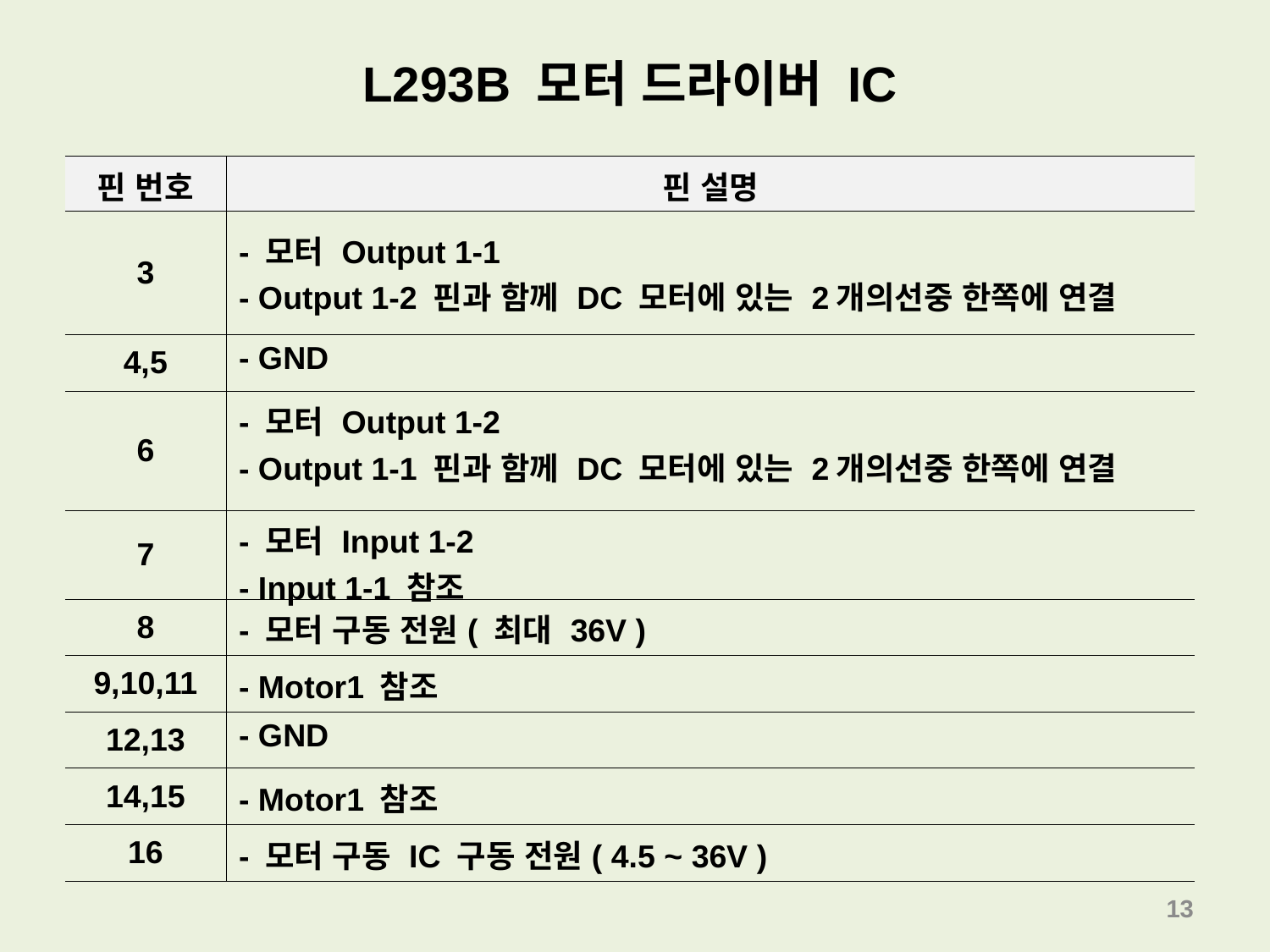

L293B 모터 드라이버 IC
| 핀 번호 | 핀 설명 |
| --- | --- |
| 3 | - 모터 Output 1-1 - Output 1-2 핀과 함께 DC 모터에 있는 2개의선중 한쪽에 연결 |
| 4,5 | - GND |
| 6 | - 모터 Output 1-2 - Output 1-1 핀과 함께 DC 모터에 있는 2개의선중 한쪽에 연결 |
| 7 | - 모터 Input 1-2 - Input 1-1 참조 |
| 8 | - 모터 구동 전원( 최대 36V ) |
| 9,10,11 | - Motor1 참조 |
| 12,13 | - GND |
| 14,15 | - Motor1 참조 |
| 16 | - 모터 구동 IC 구동 전원( 4.5 ~ 36V ) |

13